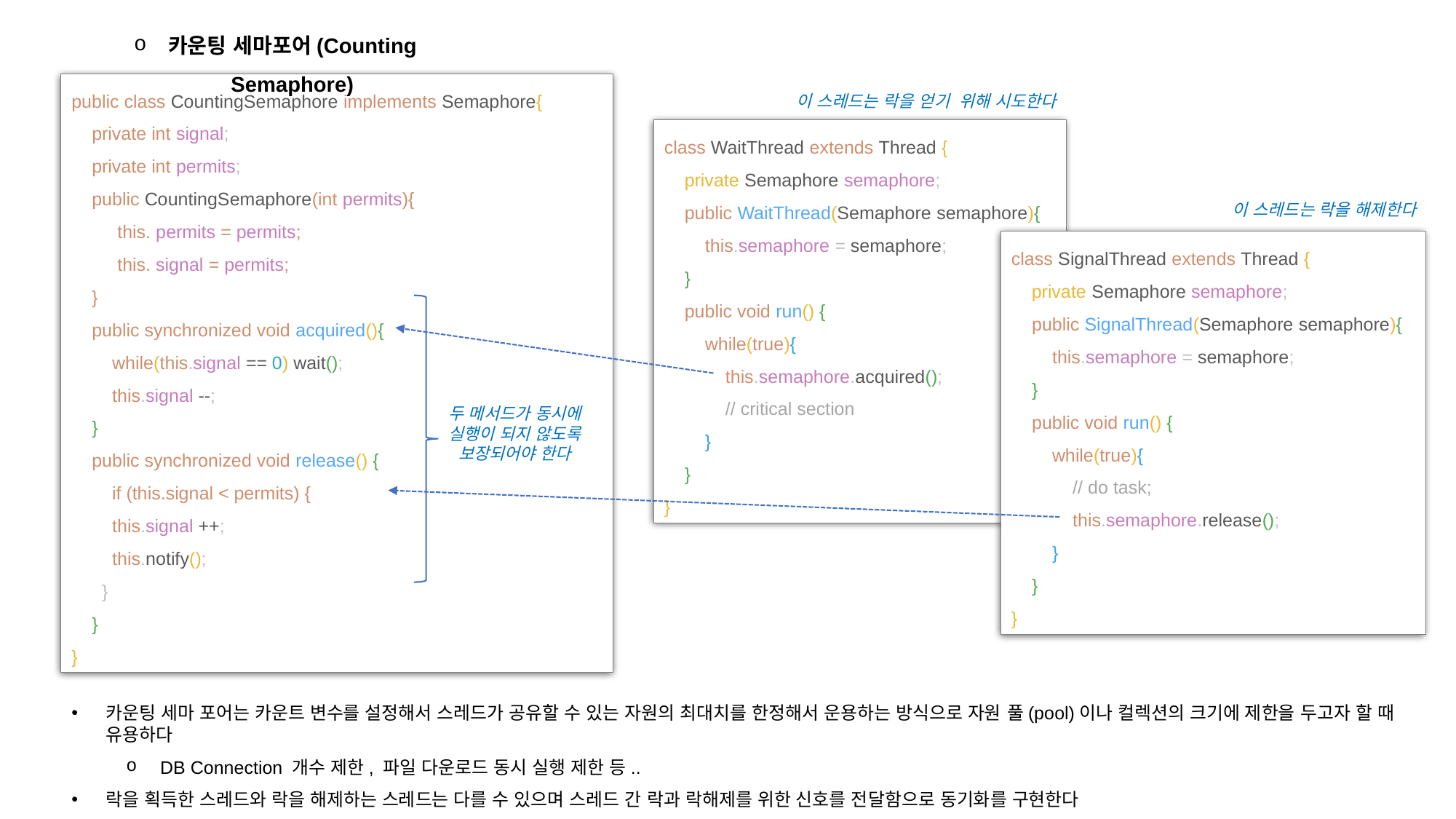

카운팅 세마포어(Counting Semaphore)
public class CountingSemaphore implements Semaphore{
    private int signal;
    private int permits;
    public CountingSemaphore(int permits){
         this. permits = permits;
         this. signal = permits;
    }
    public synchronized void acquired(){
        while(this.signal == 0) wait();
        this.signal --;
    }
    public synchronized void release() {
        if (this.signal < permits) {
        this.signal ++;
        this.notify();
      }
    }
}
이 스레드는 락을 얻기  위해 시도한다
class WaitThread extends Thread {
    private Semaphore semaphore;
    public WaitThread(Semaphore semaphore){
        this.semaphore = semaphore;
    }
    public void run() {
        while(true){
            this.semaphore.acquired();
            // critical section
        }
    }
}
이 스레드는 락을 해제한다
class SignalThread extends Thread {
    private Semaphore semaphore;
    public SignalThread(Semaphore semaphore){
        this.semaphore = semaphore;
    }
    public void run() {
        while(true){
            // do task;
            this.semaphore.release();
        }
    }
}

두 메서드가 동시에 실행이 되지 않도록 보장되어야 한다
카운팅 세마 포어는 카운트 변수를 설정해서 스레드가 공유할 수 있는 자원의 최대치를 한정해서 운용하는 방식으로 자원 풀(pool)이나 컬렉션의 크기에 제한을 두고자 할 때 유용하다
DB Connection 개수 제한, 파일 다운로드 동시 실행 제한 등..
락을 획득한 스레드와 락을 해제하는 스레드는 다를 수 있으며 스레드 간 락과 락해제를 위한 신호를 전달함으로 동기화를 구현한다